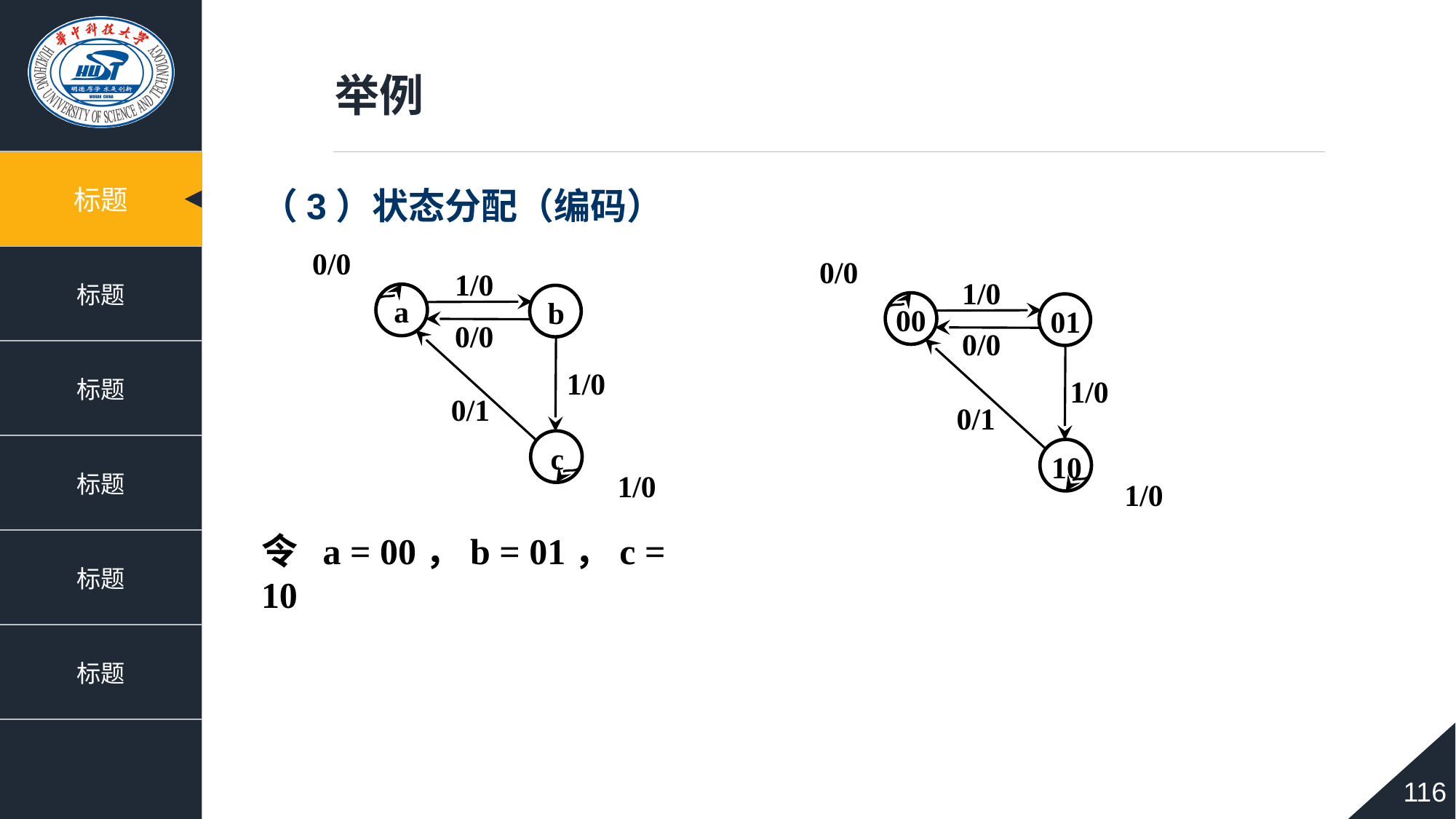

举例
（3）状态分配（编码）
0/0
1/0
a

b

0/0
0/1
1/0
c

1/0
0/0
1/0
00

01

0/0
0/1
1/0
10

1/0
令  a = 00，b = 01，c = 10